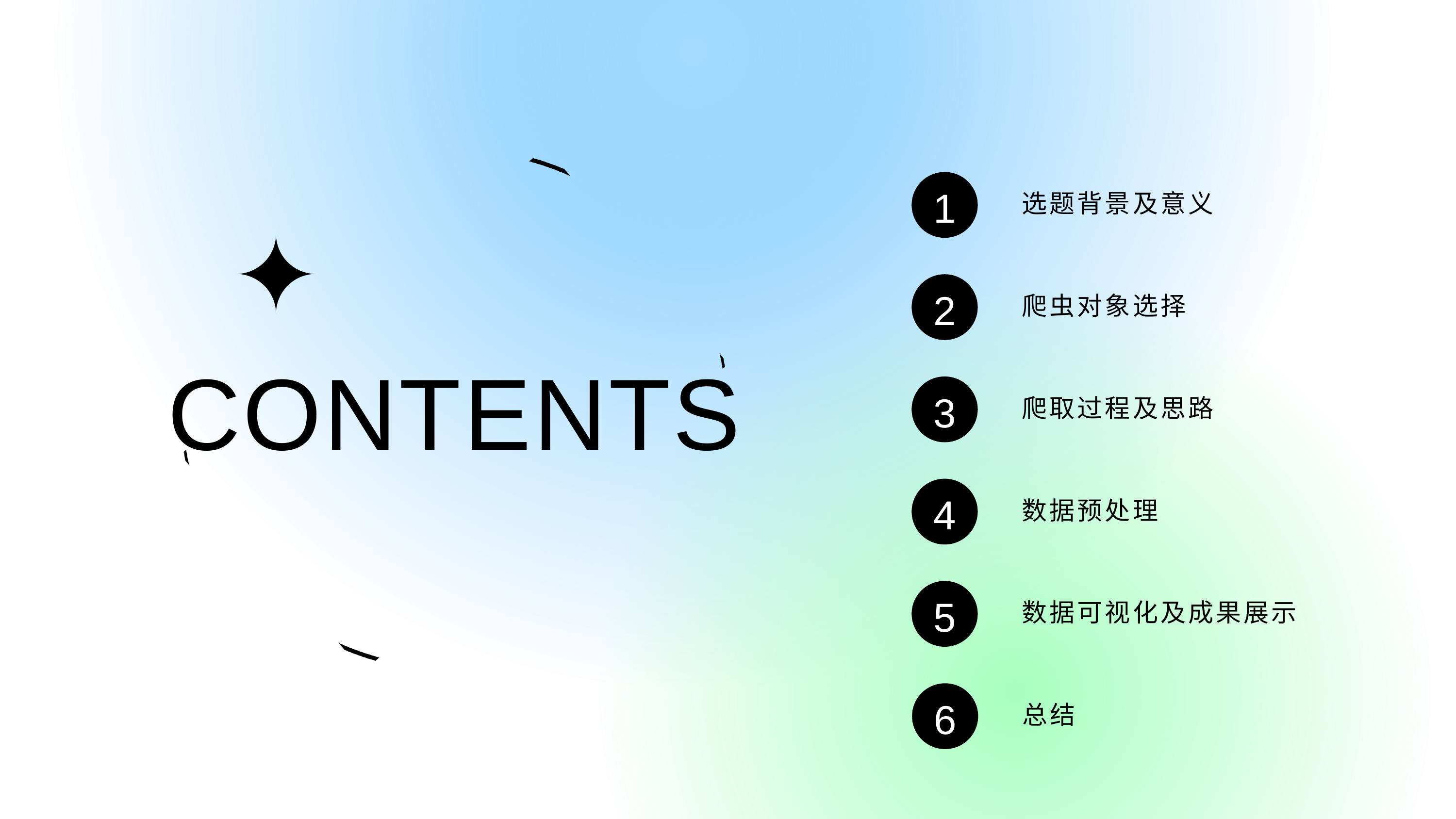

CONTENTS

1
选题背景及意义

2
爬虫对象选择

3
爬取过程及思路

4
数据预处理

5
数据可视化及成果展示

6
总结